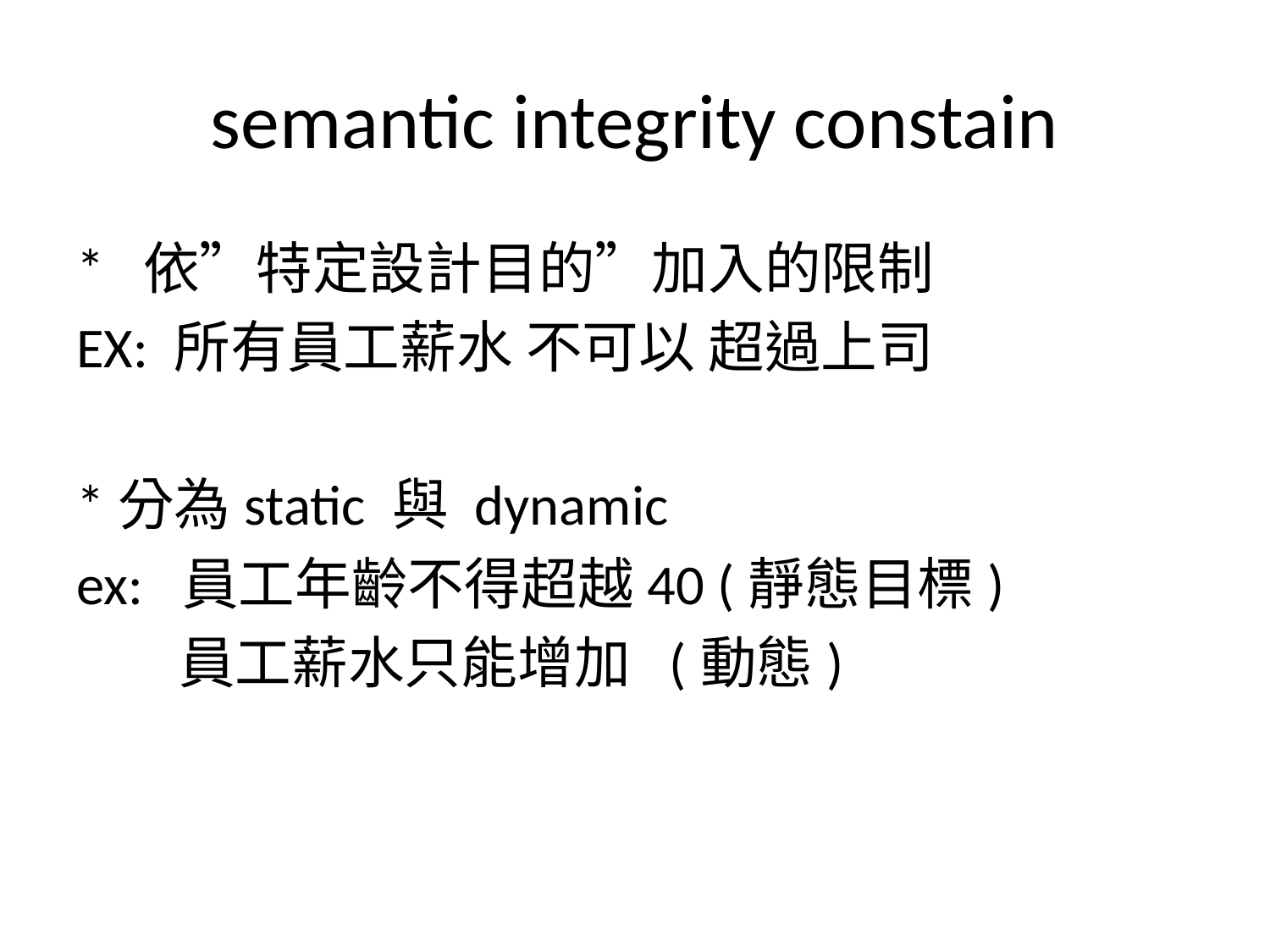

# semantic integrity constain
*  依”特定設計目的”加入的限制
EX: 所有員工薪水 不可以 超過上司

*分為static 與 dynamic
ex:  員工年齡不得超越40 (靜態目標)
       員工薪水只能增加  (動態)